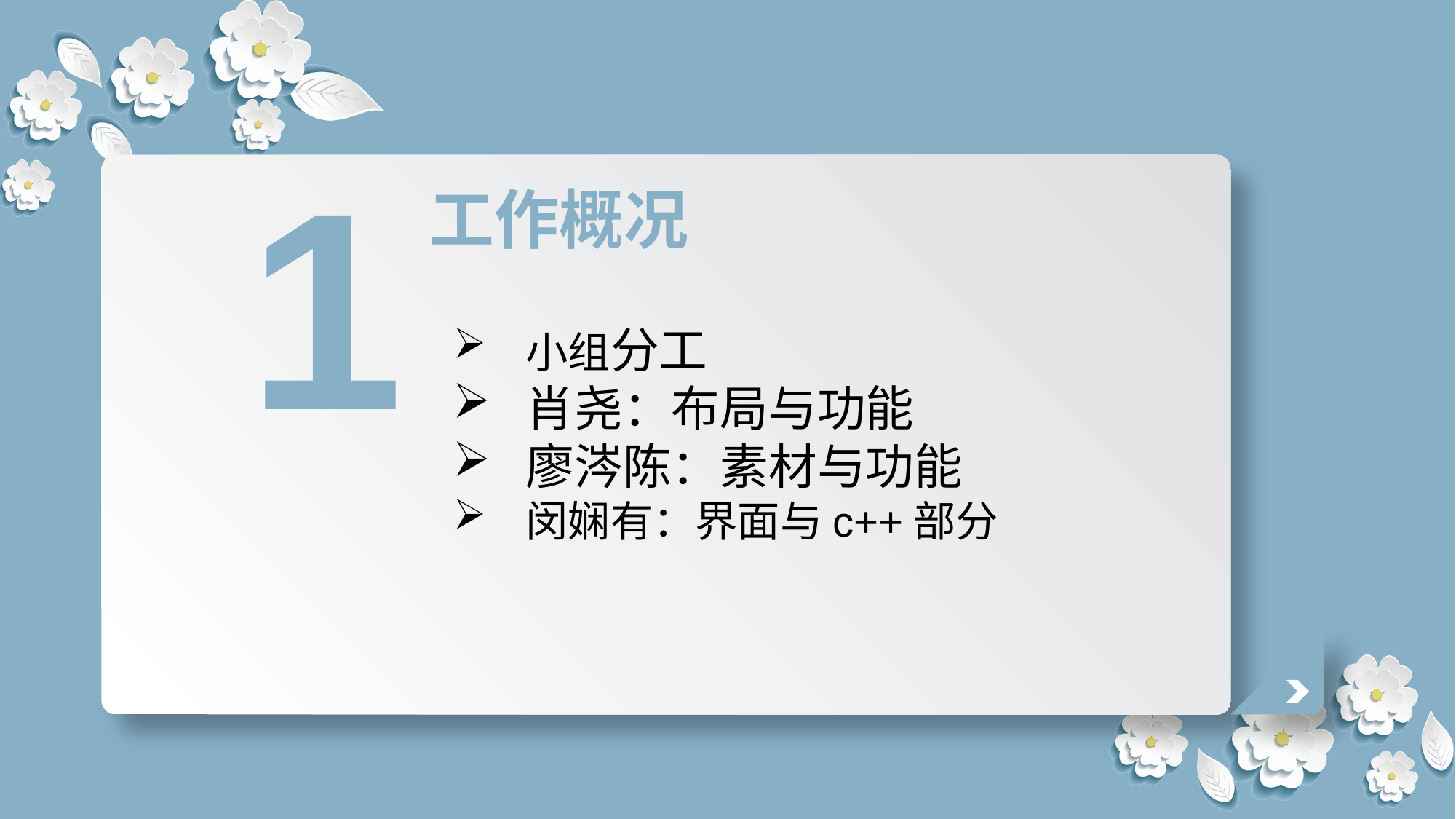

1

工作概况
小组分工
肖尧：布局与功能
廖涔陈：素材与功能
闵娴有：界面与c++部分

延时符